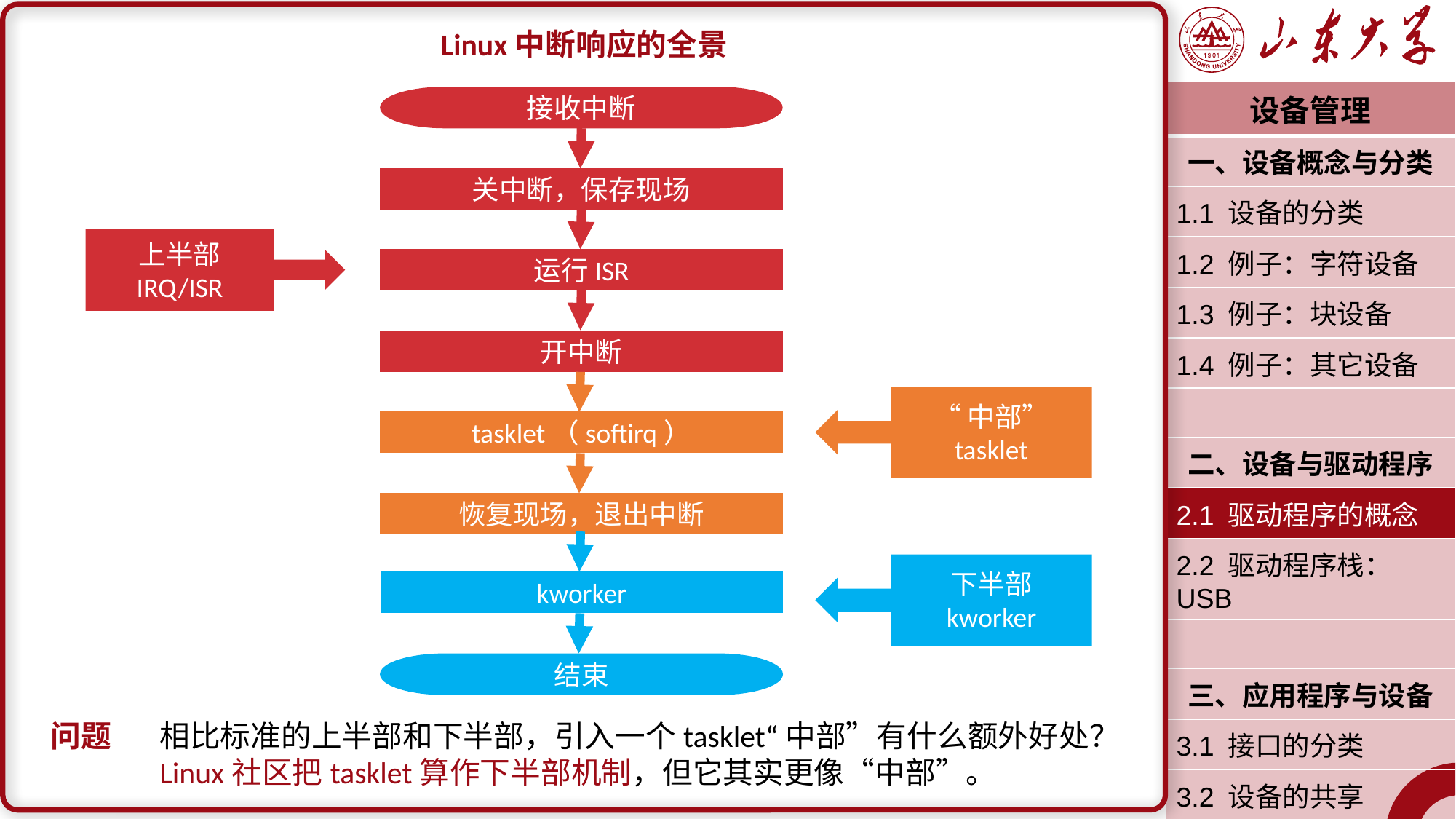

Linux中断响应的全景

问题	相比标准的上半部和下半部，引入一个tasklet“中部”有什么额外好处？
	Linux社区把tasklet算作下半部机制，但它其实更像“中部”。
| 设备管理 |
| --- |
| 一、设备概念与分类 |
| 1.1 设备的分类 |
| 1.2 例子：字符设备 |
| 1.3 例子：块设备 |
| 1.4 例子：其它设备 |
|  |
| 二、设备与驱动程序 |
| 2.1 驱动程序的概念 |
| 2.2 驱动程序栈：USB |
|  |
| 三、应用程序与设备 |
| 3.1 接口的分类 |
| 3.2 设备的共享 |
| 潘润宇 2023.04 |
接收中断
关中断，保存现场
上半部
IRQ/ISR
运行ISR
开中断
“中部”
tasklet
tasklet（softirq）
恢复现场，退出中断
下半部
kworker
kworker
结束